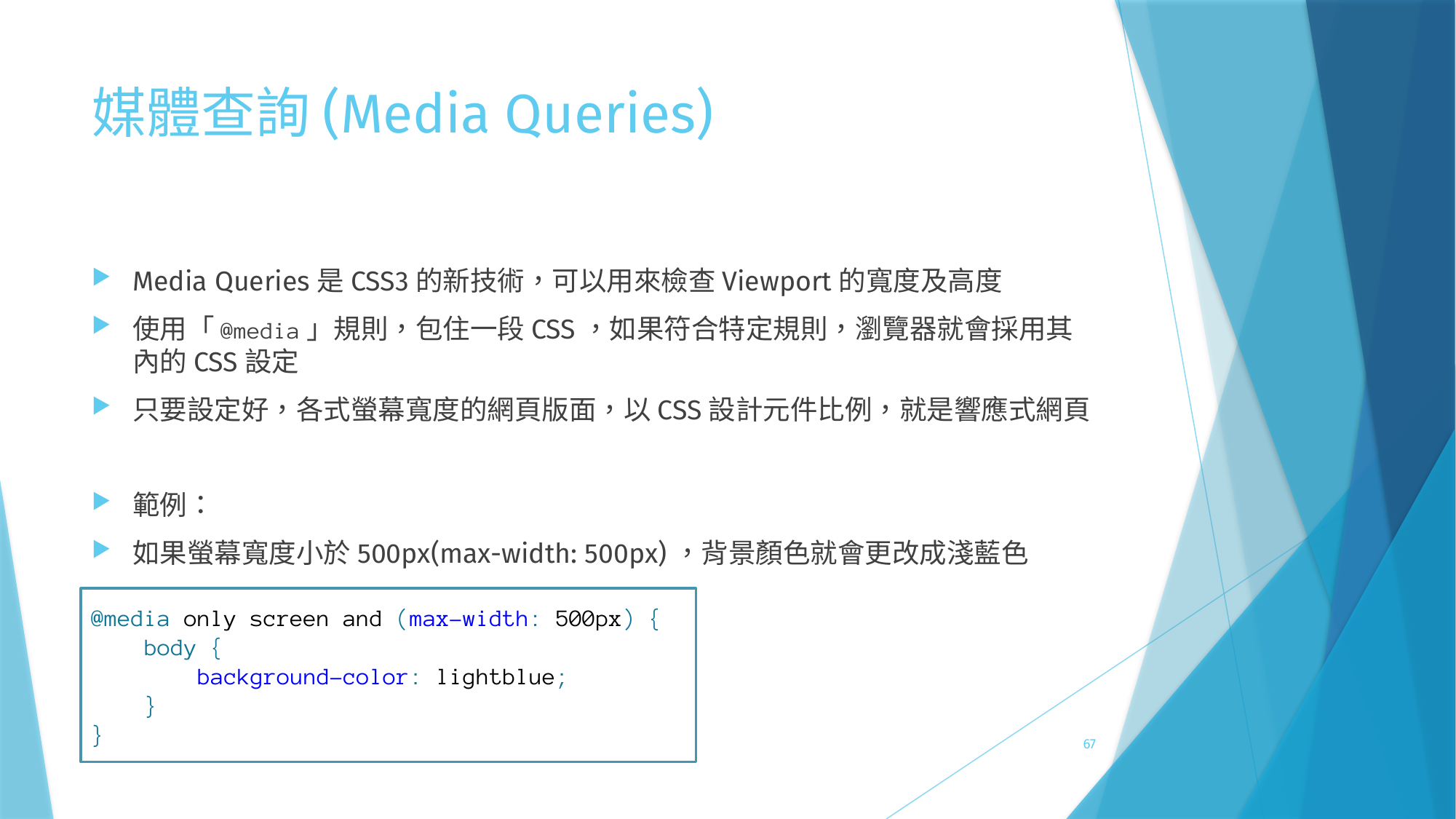

# 媒體查詢(Media Queries)
Media Queries是CSS3的新技術，可以用來檢查Viewport的寬度及高度
使用「@media」規則，包住一段CSS，如果符合特定規則，瀏覽器就會採用其內的CSS設定
只要設定好，各式螢幕寬度的網頁版面，以CSS設計元件比例，就是響應式網頁

範例：
如果螢幕寬度小於500px(max-width: 500px)，背景顏色就會更改成淺藍色
@media only screen and (max-width: 500px) {
    body {
        background-color: lightblue;
    }
}
67